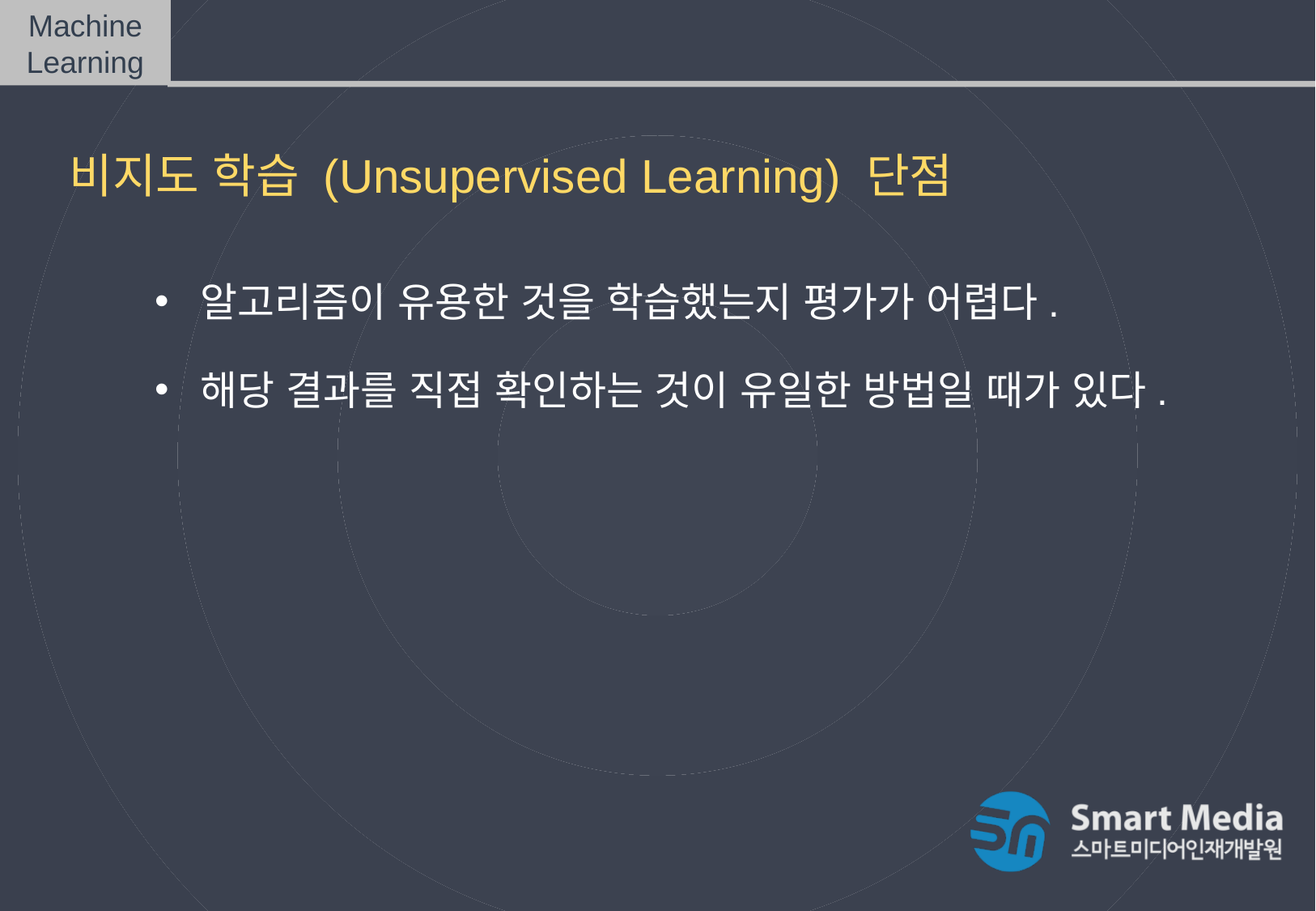

Machine Learning
비지도학습(Unsupervised Learning)

비지도 학습 (Unsupervised Learning) 단점
알고리즘이 유용한 것을 학습했는지 평가가 어렵다.
해당 결과를 직접 확인하는 것이 유일한 방법일 때가 있다.